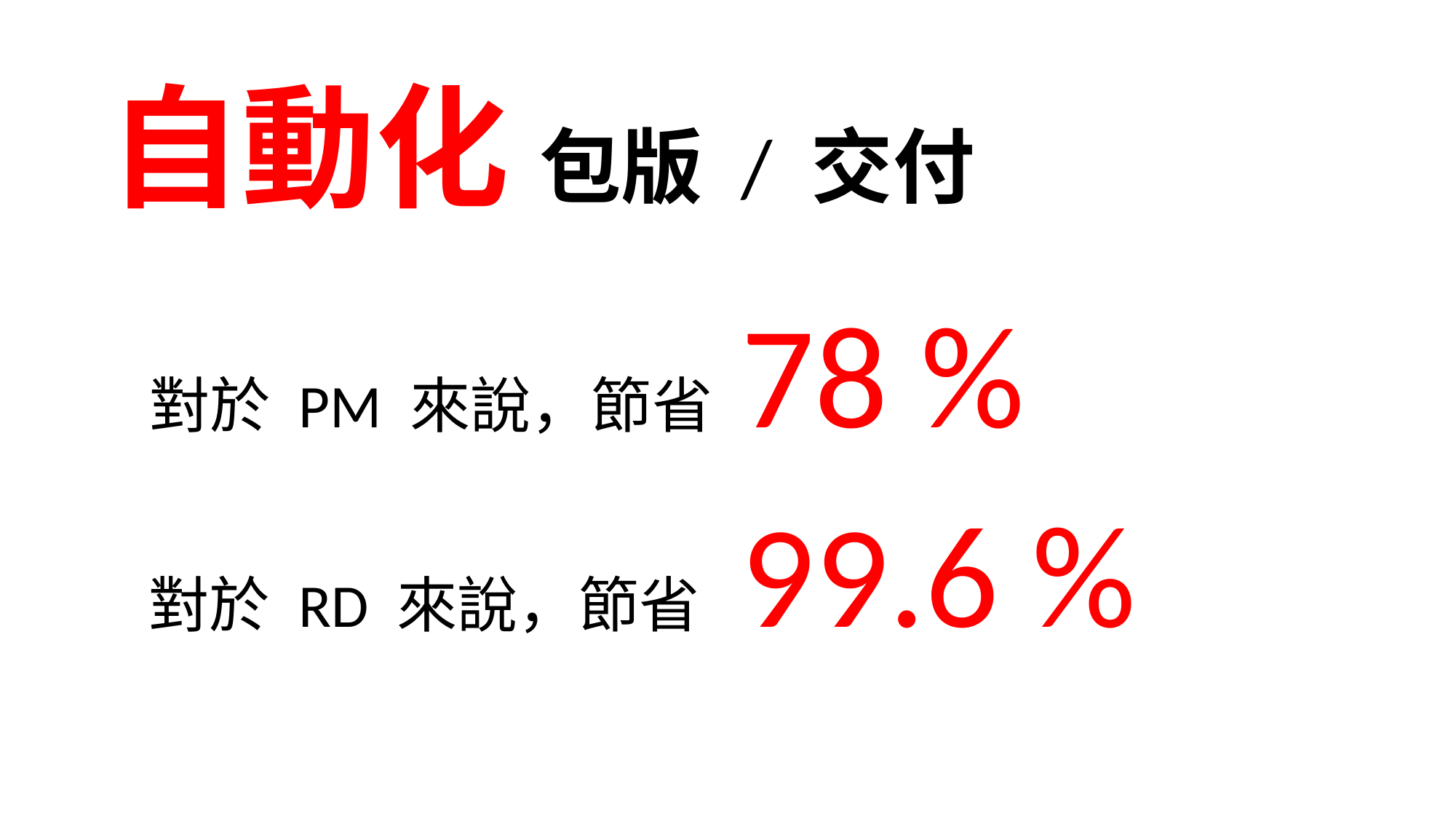

# 自動化 包版 / 交付
對於 PM 來說，節省 78 %
對於 RD 來說，節省  99.6 %